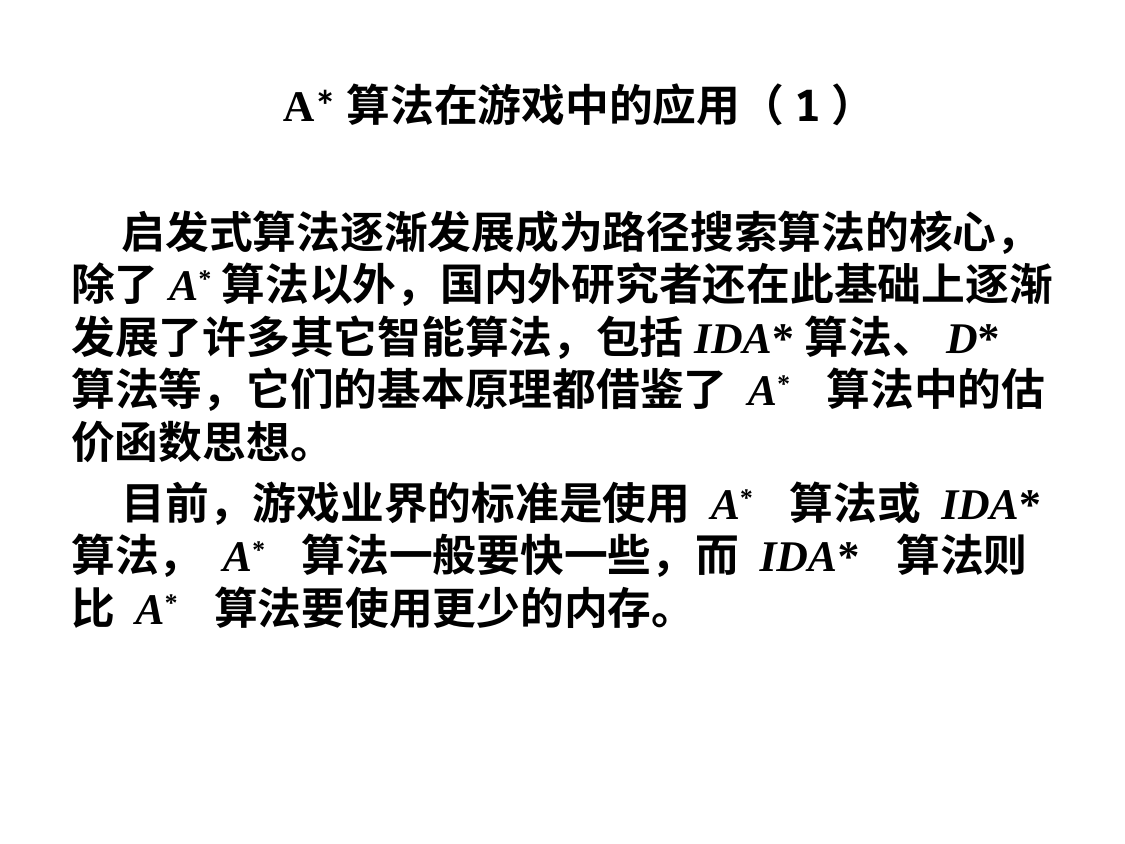

# A*算法在游戏中的应用（1）
    启发式算法逐渐发展成为路径搜索算法的核心，除了A*算法以外，国内外研究者还在此基础上逐渐发展了许多其它智能算法，包括IDA*算法、D*算法等，它们的基本原理都借鉴了 A* 算法中的估价函数思想。
    目前，游戏业界的标准是使用 A* 算法或 IDA* 算法， A* 算法一般要快一些，而 IDA* 算法则比 A* 算法要使用更少的内存。